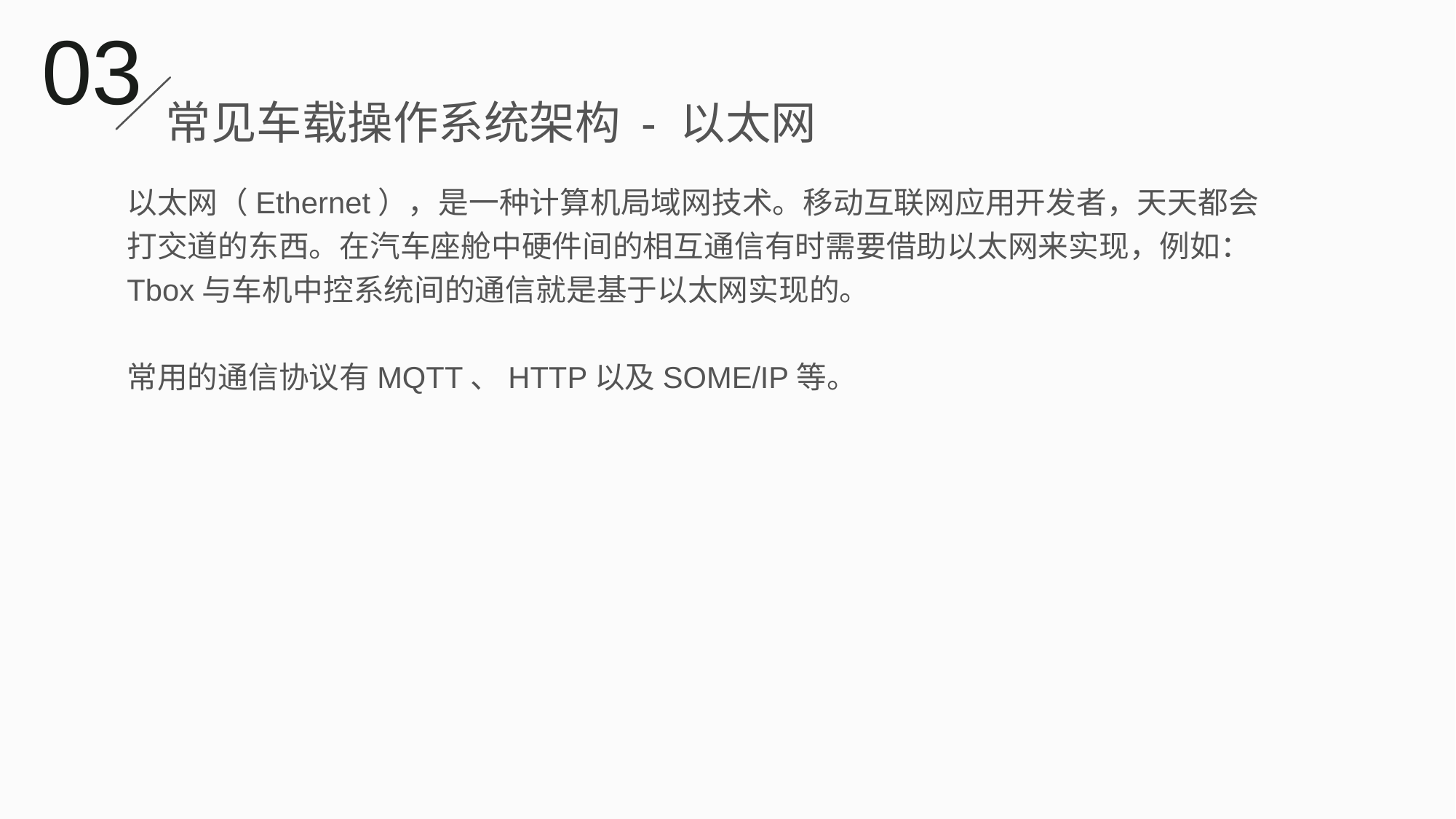

03
常见车载操作系统架构 - 以太网
以太网（Ethernet），是一种计算机局域网技术。移动互联网应用开发者，天天都会打交道的东西。在汽车座舱中硬件间的相互通信有时需要借助以太网来实现，例如：Tbox与车机中控系统间的通信就是基于以太网实现的。

常用的通信协议有MQTT、HTTP以及SOME/IP等。